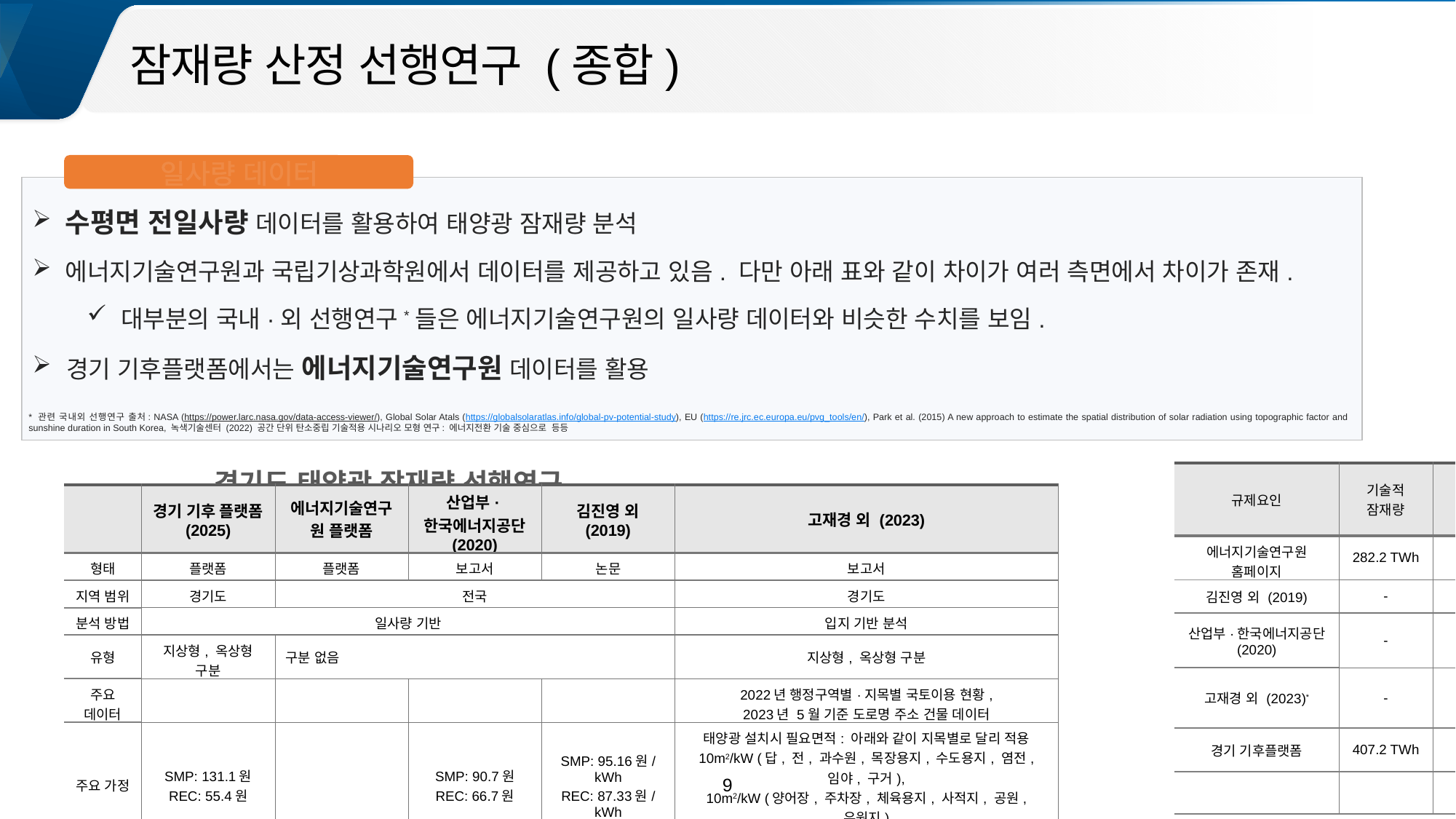

https://kier-solar.org/user/potential/energy
00
잠재량 산정 선행연구 (종합)
일사량 데이터

 수평면 전일사량 데이터를 활용하여 태양광 잠재량 분석
 에너지기술연구원과 국립기상과학원에서 데이터를 제공하고 있음. 다만 아래 표와 같이 차이가 여러 측면에서 차이가 존재.
대부분의 국내·외 선행연구*들은 에너지기술연구원의 일사량 데이터와 비슷한 수치를 보임.
경기 기후플랫폼에서는 에너지기술연구원 데이터를 활용

* 관련 국내외 선행연구 출처: NASA (https://power.larc.nasa.gov/data-access-viewer/), Global Solar Atals (https://globalsolaratlas.info/global-pv-potential-study), EU (https://re.jrc.ec.europa.eu/pvg_tools/en/), Park et al. (2015) A new approach to estimate the spatial distribution of solar radiation using topographic factor and sunshine duration in South Korea, 녹색기술센터 (2022) 공간 단위 탄소중립 기술적용 시나리오 모형 연구: 에너지전환 기술 중심으로  등등
경기도 태양광 잠재량 선행연구
| 규제요인 | 기술적 잠재량 | 시장 잠재량 |
| --- | --- | --- |
| 에너지기술연구원 홈페이지 | 282.2 TWh | - |
| 김진영 외 (2019) | - | 47.4 TWh |
| 산업부·한국에너지공단 (2020) | - | 36.2 TWh |
| 고재경 외 (2023)\* | - | 22.8 TWh (시나리오별 최소 18.1, 최대 36.4) |
| 경기 기후플랫폼 | 407.2 TWh | 18.4 TWh |
|  |  |  |
|  | 경기 기후 플랫폼 (2025) | 에너지기술연구원 플랫폼 | 산업부·한국에너지공단 (2020) | 김진영 외 (2019) | 고재경 외 (2023) |
| --- | --- | --- | --- | --- | --- |
| 형태 | 플랫폼 | 플랫폼 | 보고서 | 논문 | 보고서 |
| 지역 범위 | 경기도 | 전국 |  |  | 경기도 |
| 분석 방법 | 일사량 기반 |  |  |  | 입지 기반 분석 |
| 유형 | 지상형, 옥상형 구분 | 구분 없음 |  |  | 지상형, 옥상형 구분 |
| 주요 데이터 |  |  |  |  | 2022년 행정구역별·지목별 국토이용 현황, 2023년 5월 기준 도로명 주소 건물 데이터 |
| 주요 가정 | SMP: 131.1원 REC: 55.4원 |  | SMP: 90.7원 REC: 66.7원 | SMP: 95.16원/kWh REC: 87.33원/kWh | 태양광 설치시 필요면적: 아래와 같이 지목별로 달리 적용 10m2/kW (답, 전, 과수원, 목장용지, 수도용지, 염전, 임야, 구거), 10m2/kW (양어장, 주차장, 체육용지, 사적지, 공원, 유원지) km/300kW (도로, 제방 하천, 철도용지) 6.7m2/kW (건축물) |
|  |  |  |  |  |  |
|  |  |  |  |  |  |
|  |  |  |  |  |  |